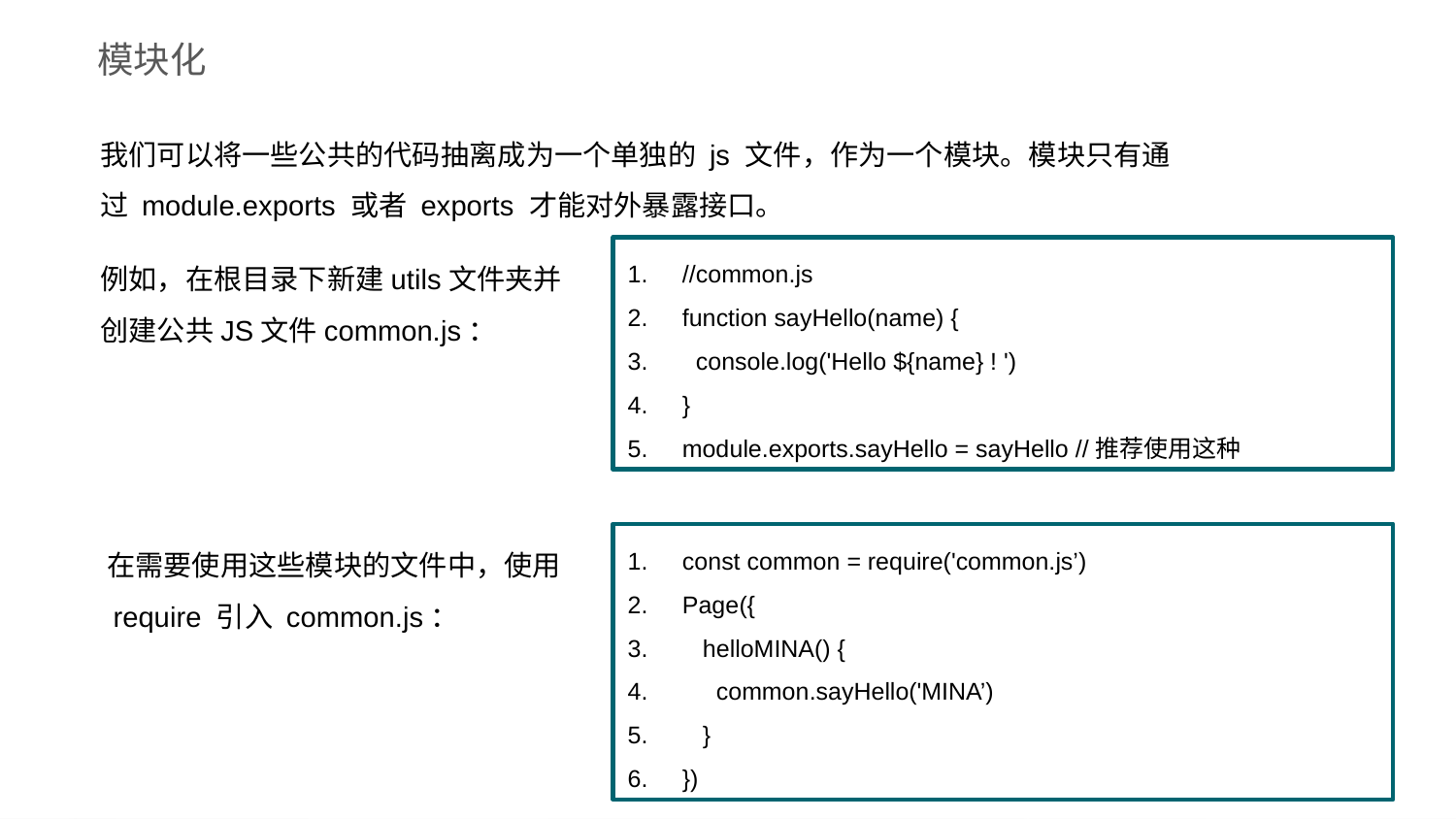

模块化
我们可以将一些公共的代码抽离成为一个单独的 js 文件，作为一个模块。模块只有通过 module.exports 或者 exports 才能对外暴露接口。
例如，在根目录下新建utils文件夹并创建公共JS文件common.js：

//common.js
function sayHello(name) {
  console.log('Hello ${name} ! ')
}
module.exports.sayHello = sayHello //推荐使用这种
​在需要使用这些模块的文件中，使用 require 引入 common.js：
const common = require('common.js’)
Page({
   helloMINA() {
     common.sayHello('MINA’)
   }
})